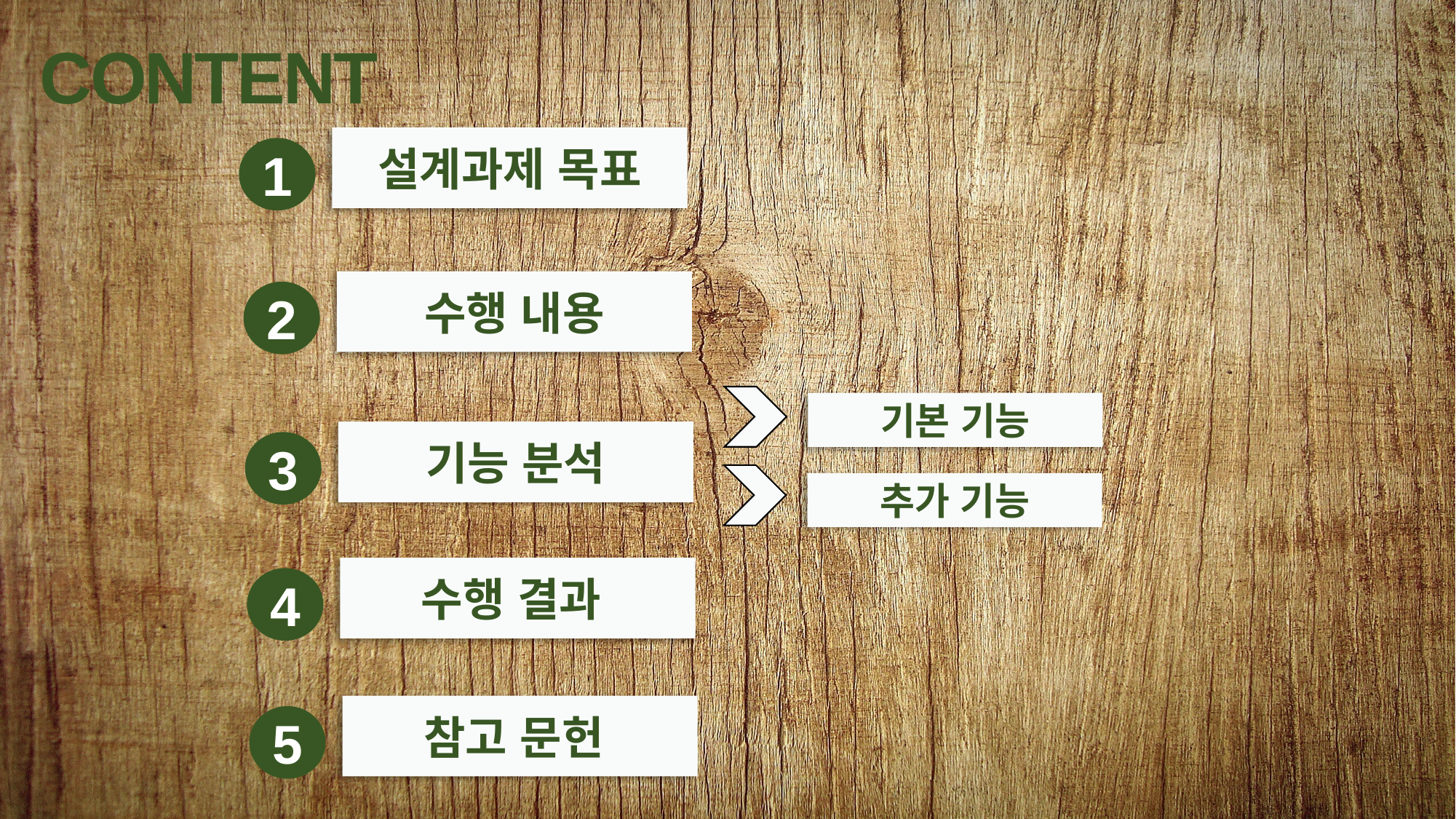

CONTENT
설계과제 목표
1
수행 내용
2

기본 기능
기능 분석
3

추가 기능
수행 결과
4
참고 문헌
5